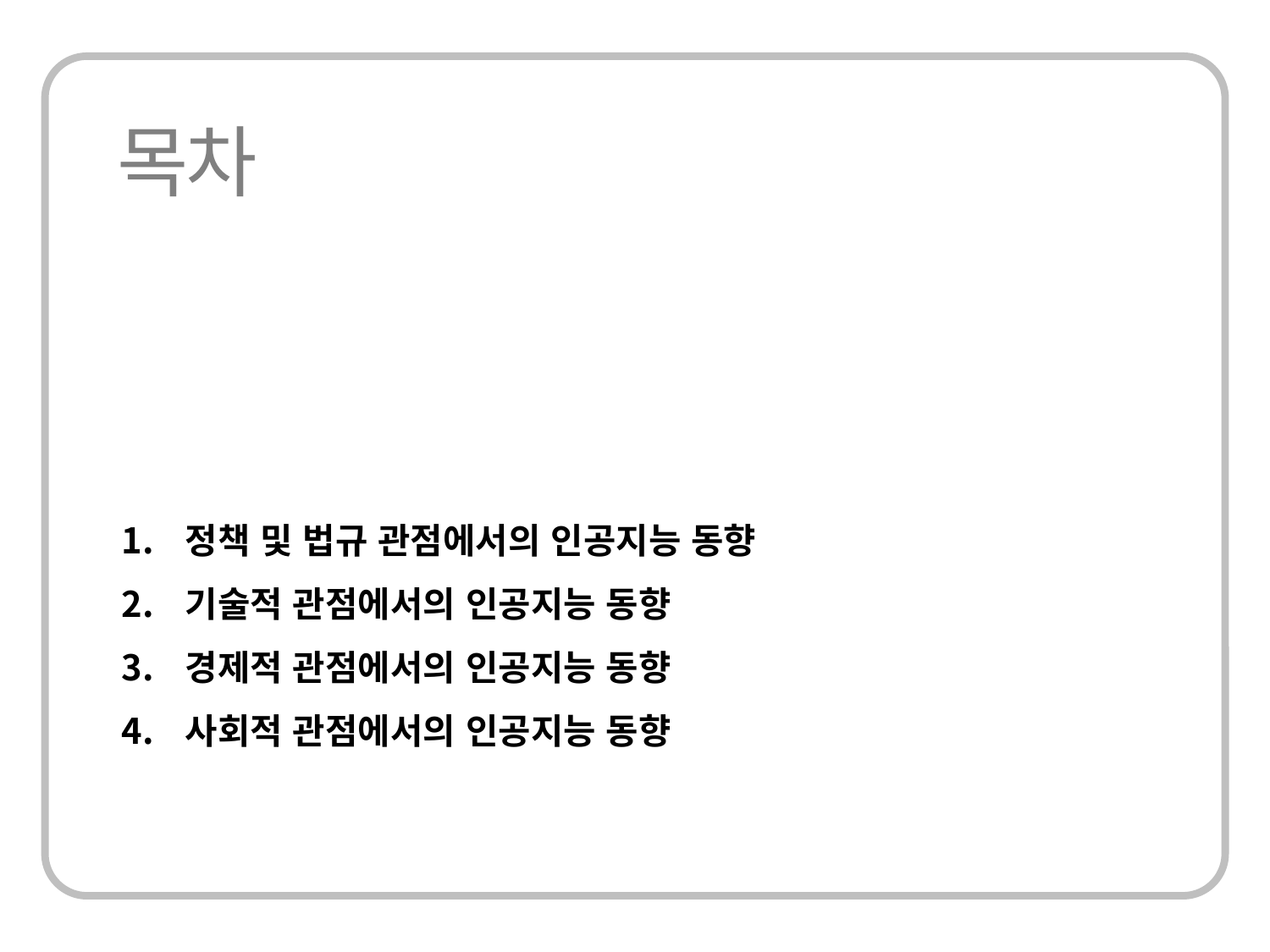

정책 및 법규 관점에서의 인공지능 동향
기술적 관점에서의 인공지능 동향
경제적 관점에서의 인공지능 동향
사회적 관점에서의 인공지능 동향